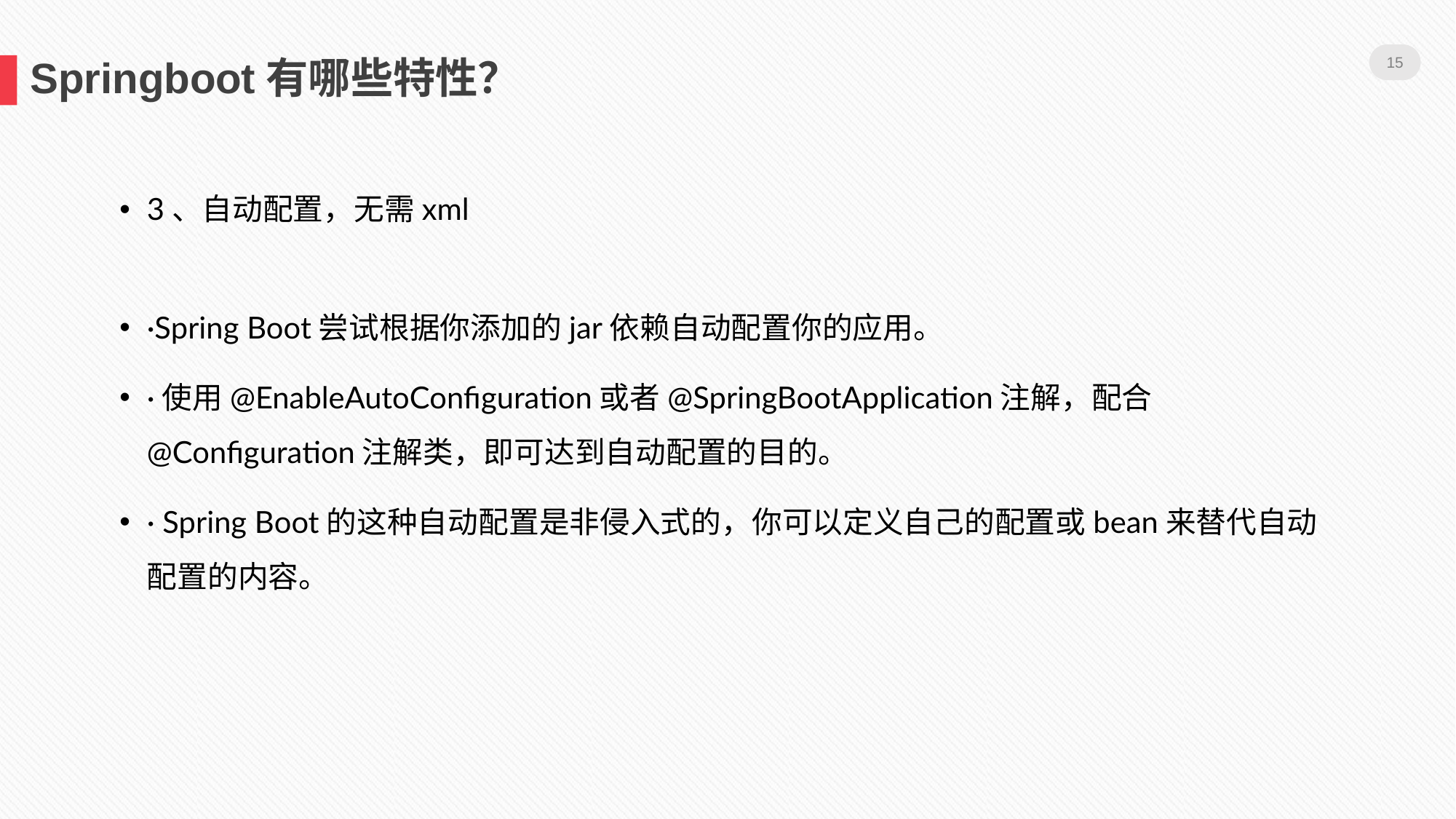

15
Springboot有哪些特性？
3、自动配置，无需xml

·Spring Boot尝试根据你添加的jar依赖自动配置你的应用。
·使用@EnableAutoConfiguration或者@SpringBootApplication注解，配合@Configuration注解类，即可达到自动配置的目的。
· Spring Boot的这种自动配置是非侵入式的，你可以定义自己的配置或bean来替代自动配置的内容。